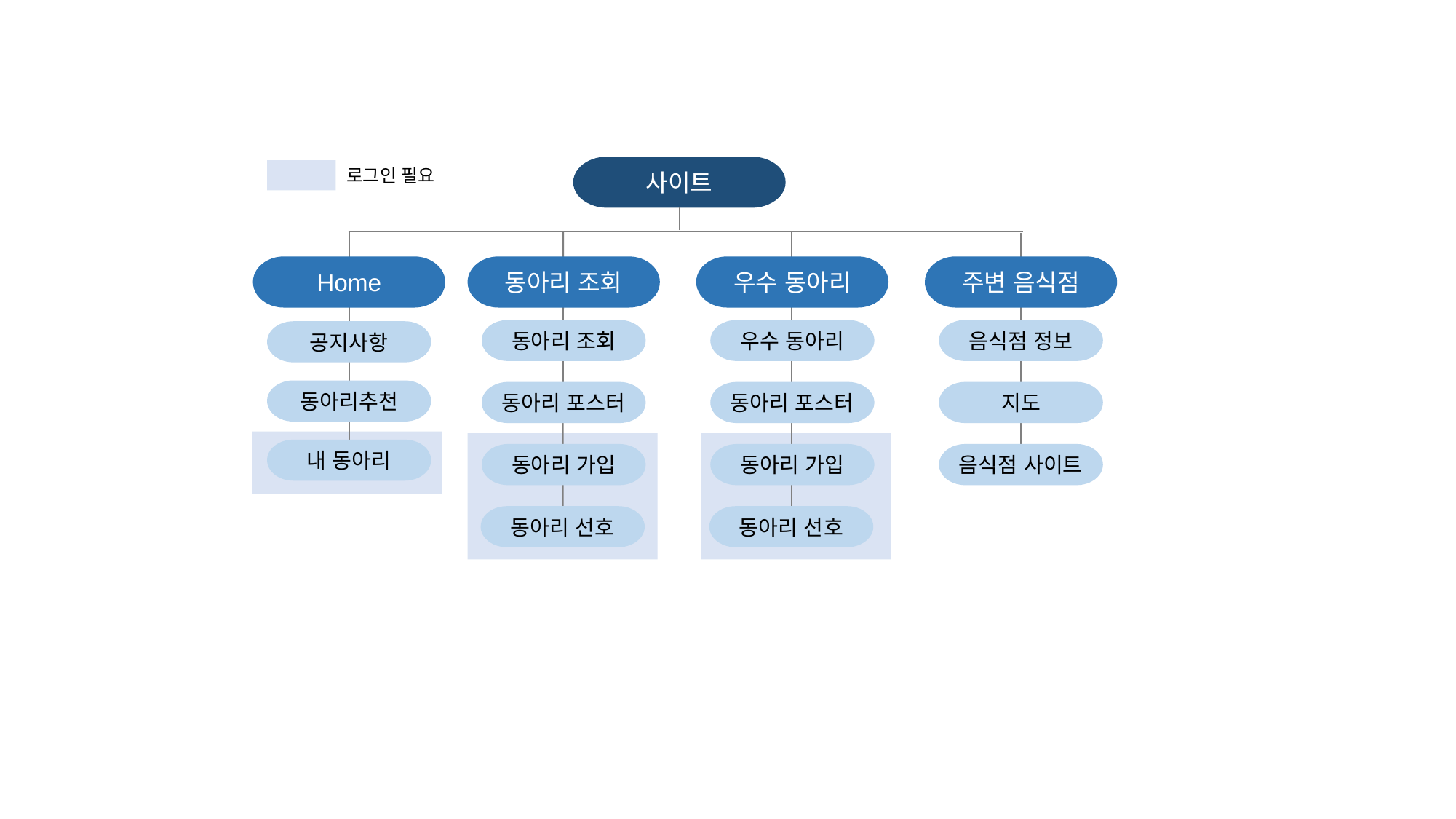

사이트
Home
동아리 조회
우수 동아리
주변 음식점
동아리 조회
우수 동아리
음식점 정보
공지사항
동아리추천
동아리 포스터
동아리 포스터
지도
내 동아리
동아리 가입
동아리 가입
음식점 사이트
동아리 선호
동아리 선호
로그인 필요